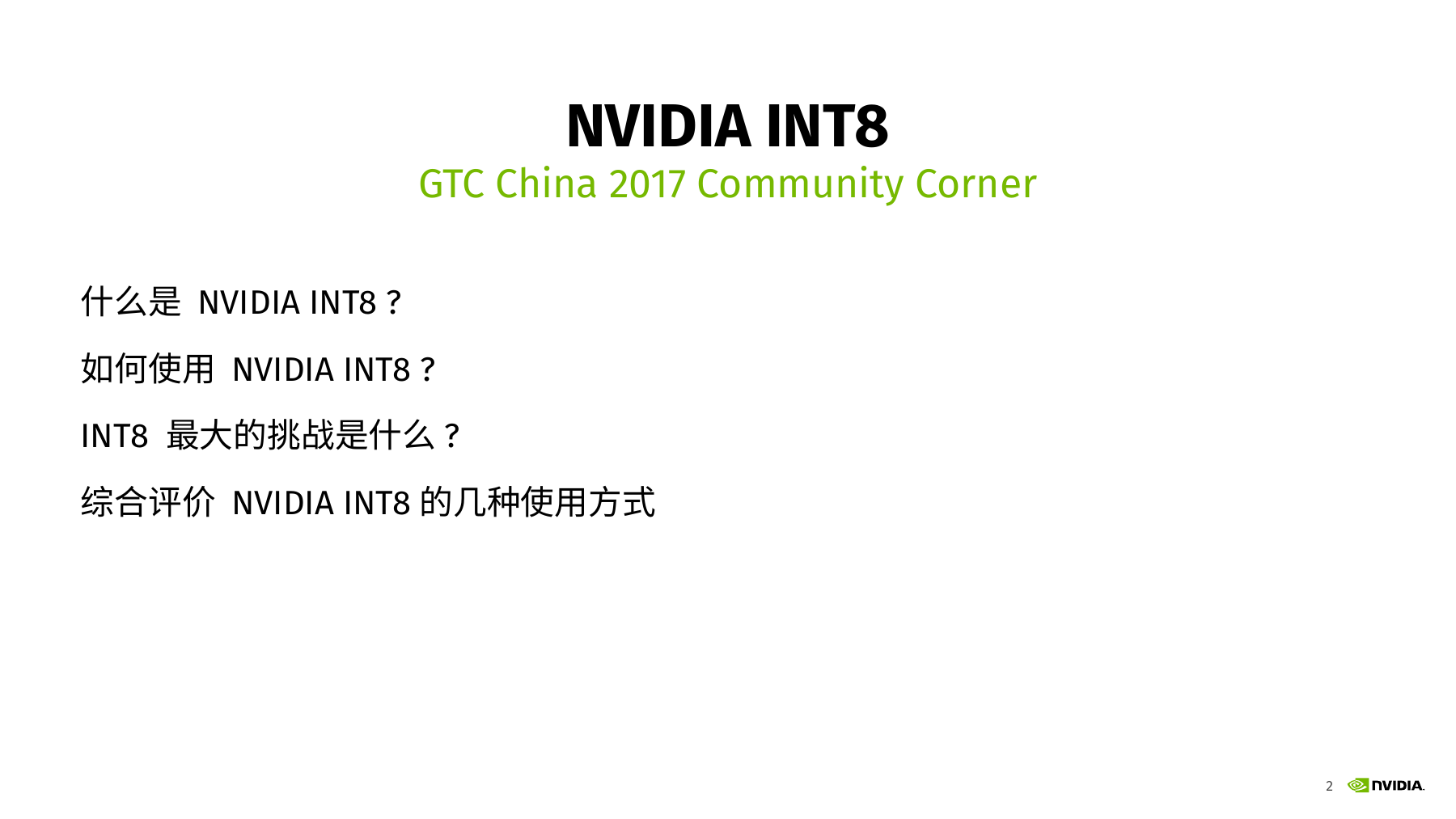

# NVIDIA INT8
GTC China 2017 Community Corner
什么是 NVIDIA INT8 ?
如何使用 NVIDIA INT8 ?
INT8 最大的挑战是什么?
综合评价 NVIDIA INT8的几种使用方式